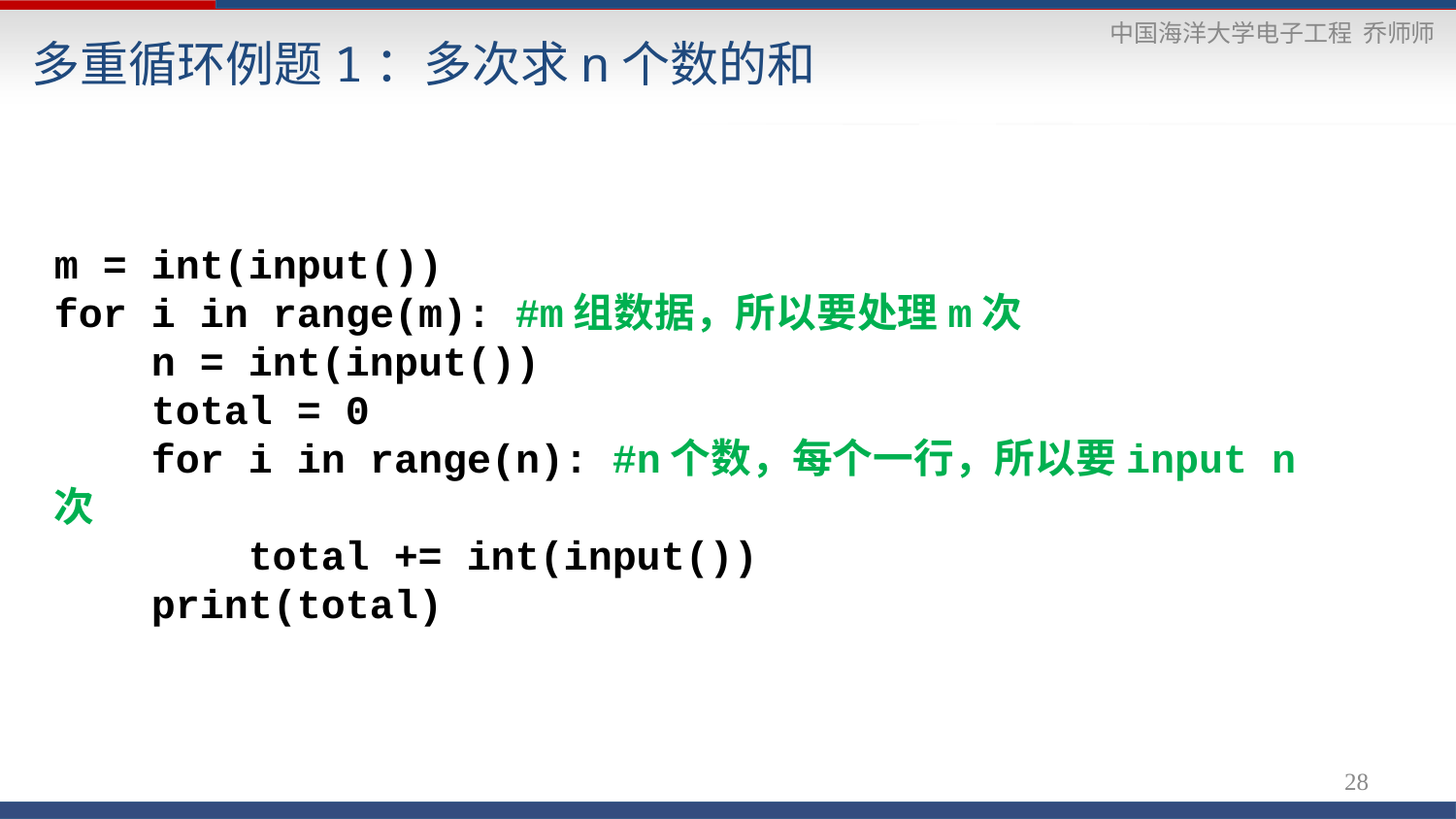

# 多重循环例题1：多次求n个数的和

m = int(input())
for i in range(m): #m组数据，所以要处理m次
    n = int(input())
    total = 0
    for i in range(n): #n个数，每个一行，所以要input n次
        total += int(input())
    print(total)
28